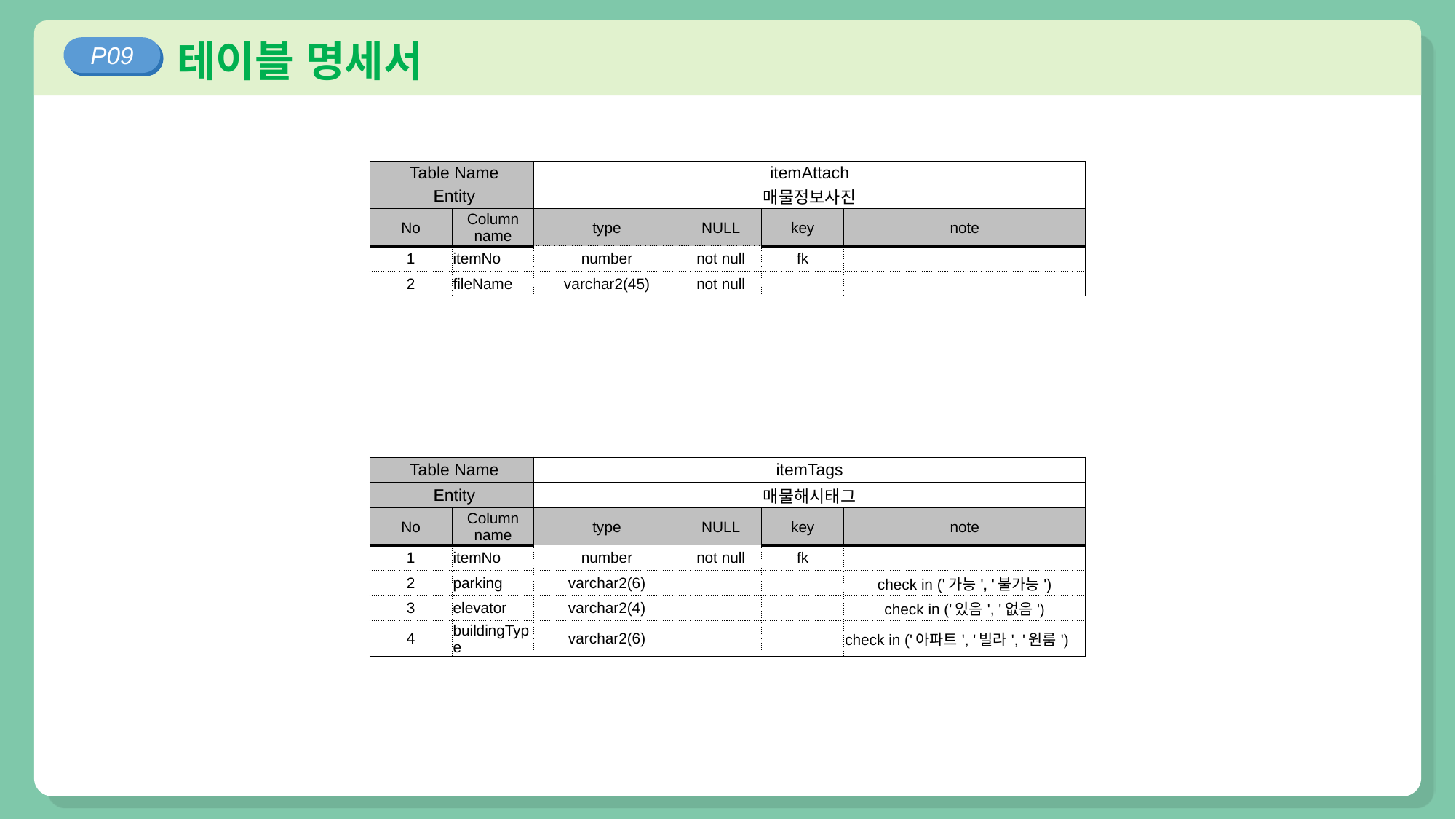

테이블 명세서
P09
| Table Name |  | itemAttach |  |  |  |
| --- | --- | --- | --- | --- | --- |
| Entity |  | 매물정보사진 |  |  |  |
| No | Column name | type | NULL | key | note |
| 1 | itemNo | number | not null | fk |  |
| 2 | fileName | varchar2(45) | not null |  |  |
| Table Name |  | itemTags |  |  |  |
| --- | --- | --- | --- | --- | --- |
| Entity |  | 매물해시태그 |  |  |  |
| No | Column name | type | NULL | key | note |
| 1 | itemNo | number | not null | fk |  |
| 2 | parking | varchar2(6) |  |  | check in ('가능', '불가능') |
| 3 | elevator | varchar2(4) |  |  | check in ('있음', '없음') |
| 4 | buildingType | varchar2(6) |  |  | check in ('아파트', '빌라', '원룸') |